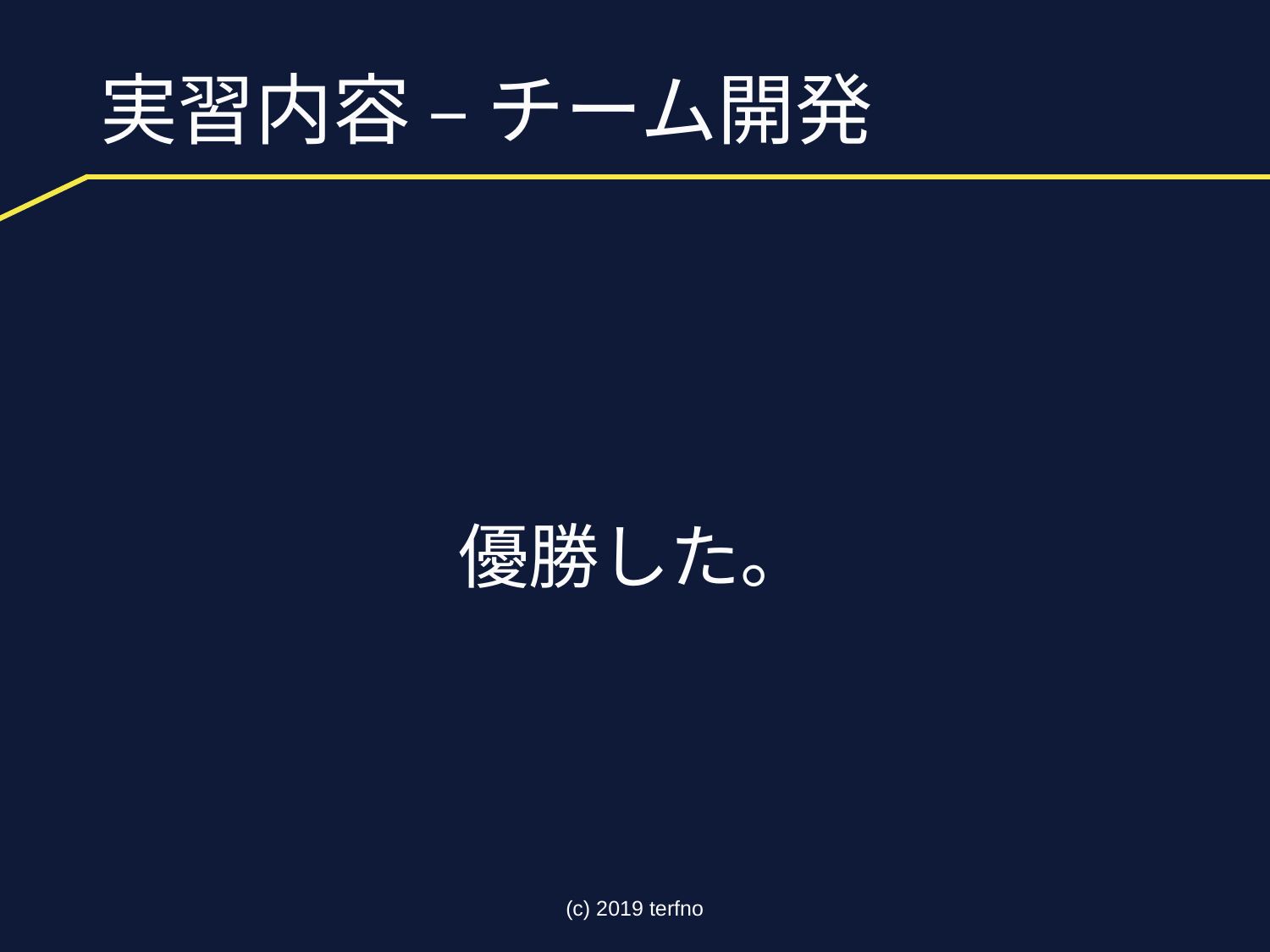

# 実習内容 – チーム開発
優勝した。
(c) 2019 terfno